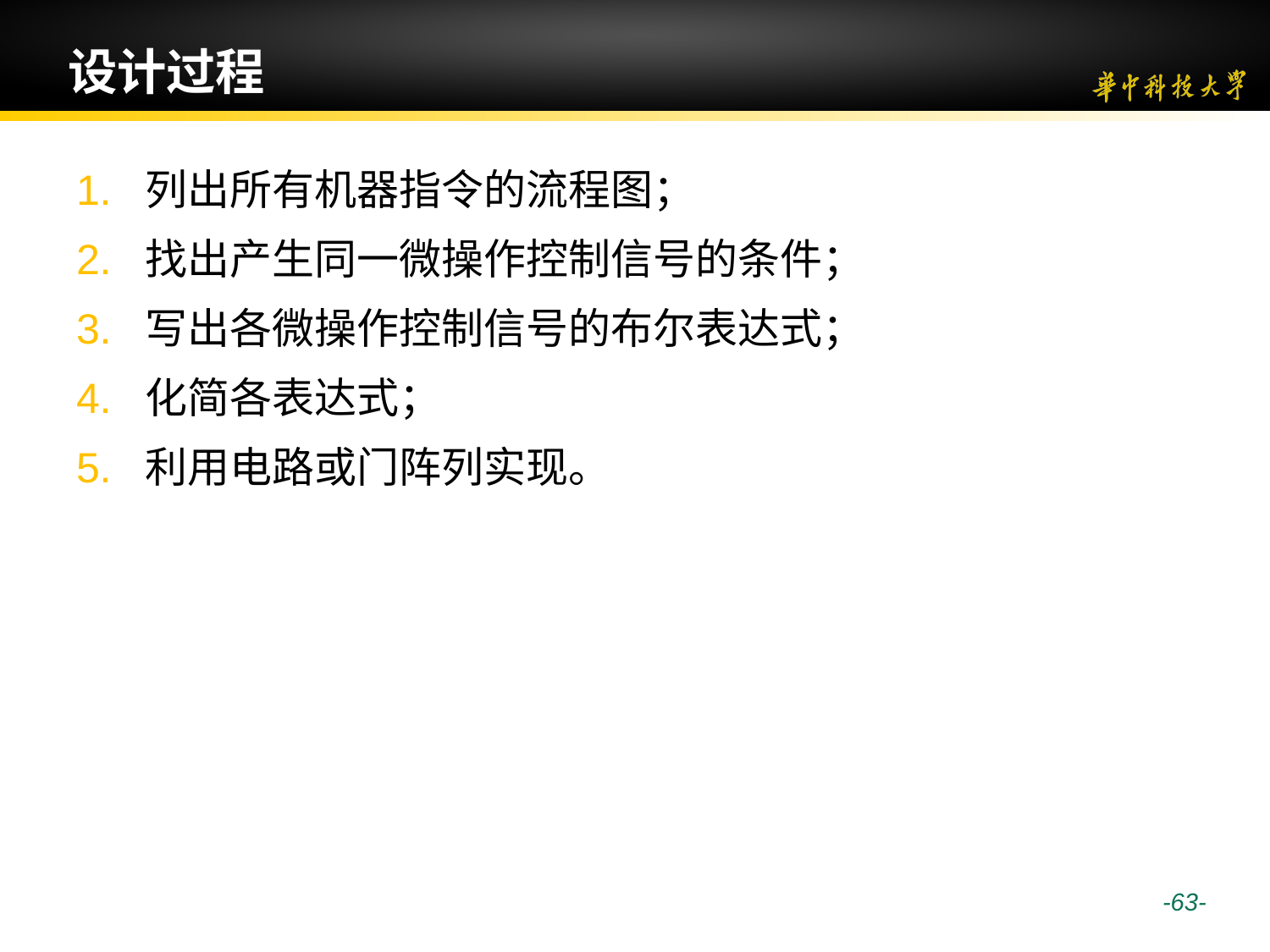

# 设计过程
列出所有机器指令的流程图；
找出产生同一微操作控制信号的条件；
写出各微操作控制信号的布尔表达式；
化简各表达式；
利用电路或门阵列实现。

 -63-